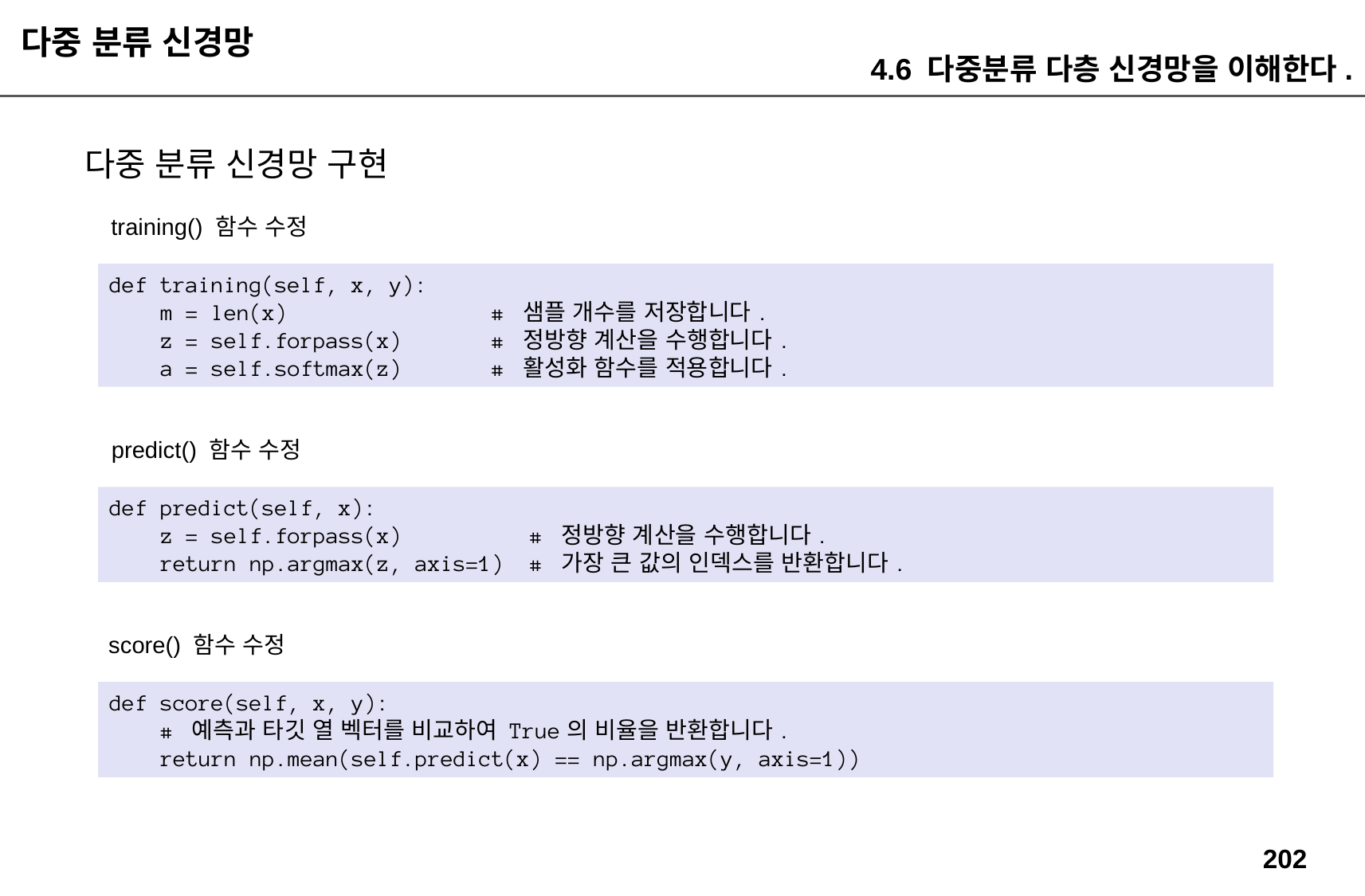

다중 분류 신경망
4.6 다중분류 다층 신경망을 이해한다.
다중 분류 신경망 구현
training() 함수 수정
def training(self, x, y):
    m = len(x)                # 샘플 개수를 저장합니다.
    z = self.forpass(x)       # 정방향 계산을 수행합니다.
    a = self.softmax(z)       # 활성화 함수를 적용합니다.
predict() 함수 수정
def predict(self, x):
    z = self.forpass(x)          # 정방향 계산을 수행합니다.
    return np.argmax(z, axis=1)  # 가장 큰 값의 인덱스를 반환합니다.
score() 함수 수정
def score(self, x, y):
    # 예측과 타깃 열 벡터를 비교하여 True의 비율을 반환합니다.
    return np.mean(self.predict(x) == np.argmax(y, axis=1))